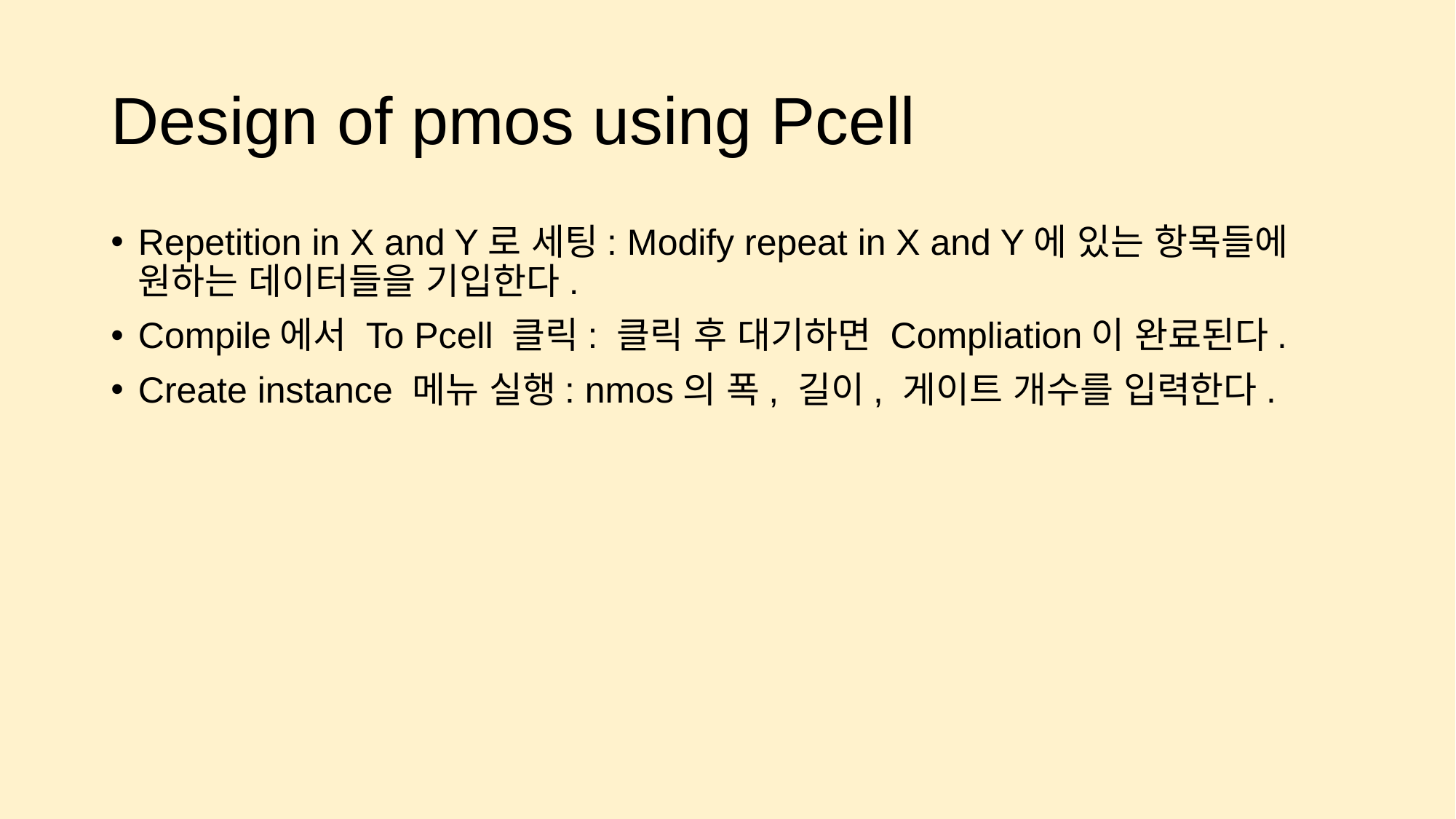

# Design of pmos using Pcell
Repetition in X and Y로 세팅: Modify repeat in X and Y에 있는 항목들에 원하는 데이터들을 기입한다.
Compile에서 To Pcell 클릭: 클릭 후 대기하면 Compliation이 완료된다.
Create instance 메뉴 실행: nmos의 폭, 길이, 게이트 개수를 입력한다.